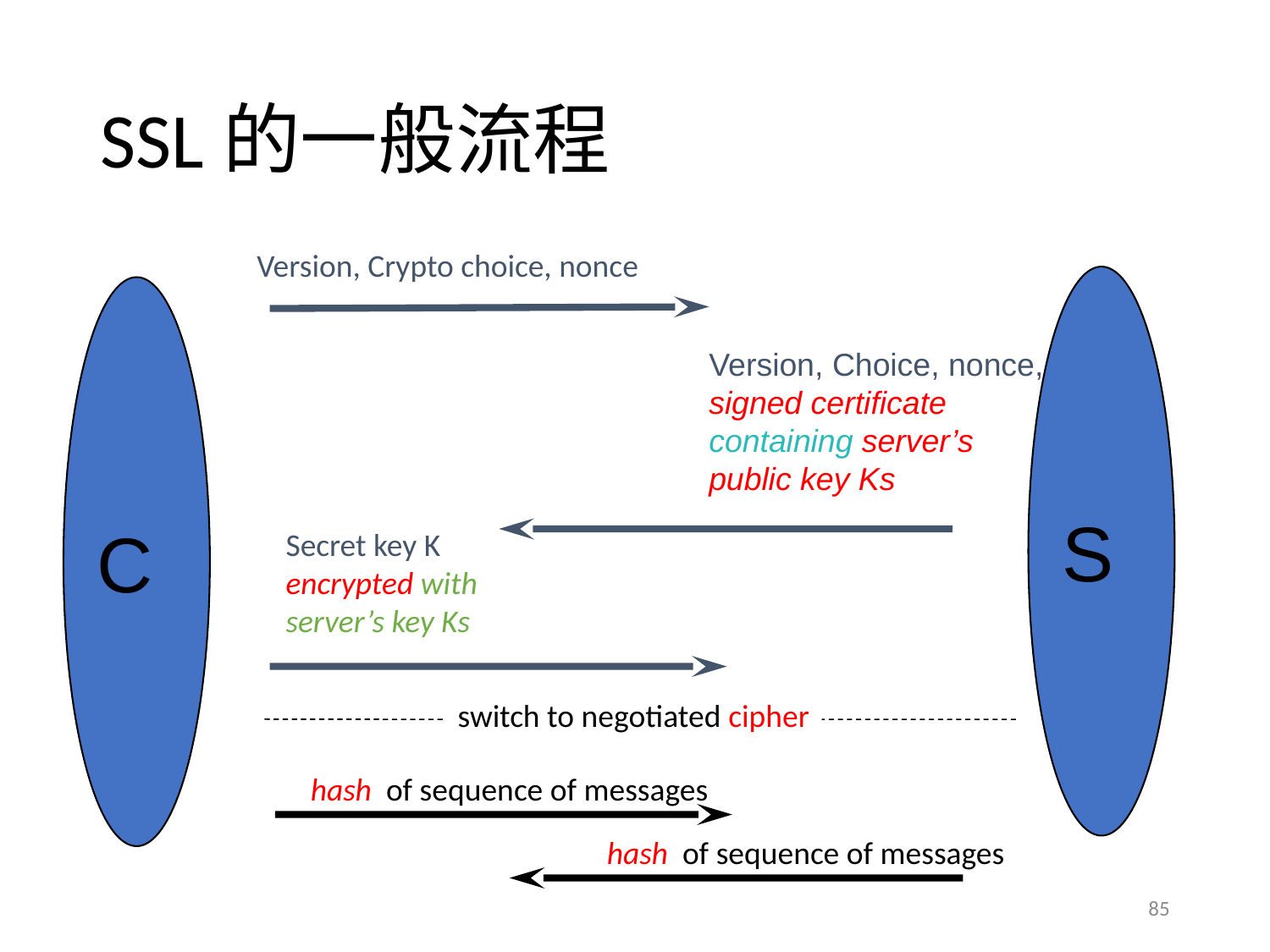

# SSL的一般流程
Version, Crypto choice, nonce
S
C

Version, Choice, nonce,
signed certificate
containing server’s
public key Ks
Secret key K
encrypted with
server’s key Ks

switch to negotiated cipher
hash  of sequence of messages

hash  of sequence of messages

85